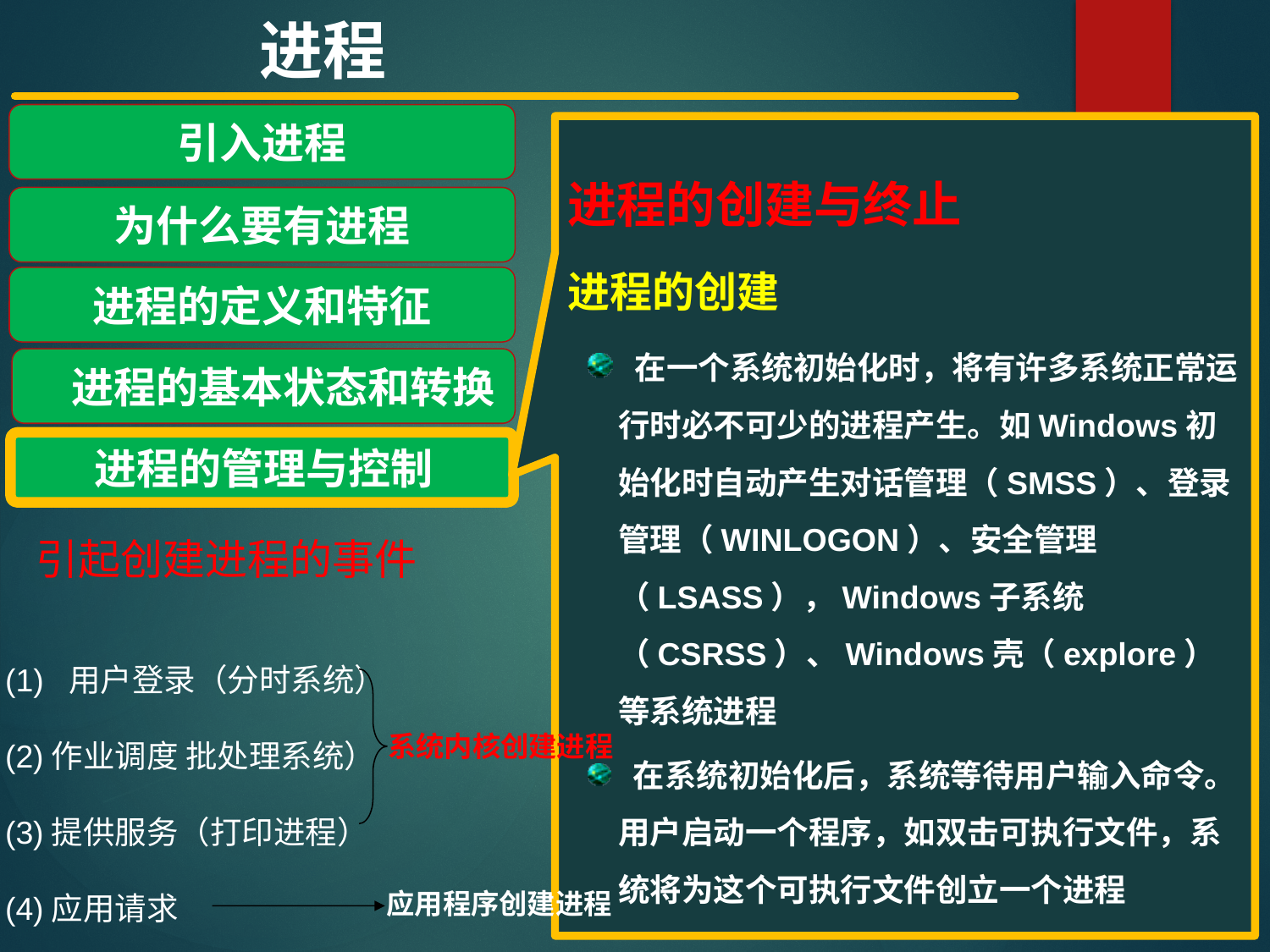

进程
引入进程
为什么要有进程
进程的定义和特征
   进程的基本状态和转换
进程的管理与控制
进程的创建与终止
进程的创建
 在一个系统初始化时，将有许多系统正常运行时必不可少的进程产生。如Windows初始化时自动产生对话管理（SMSS）、登录管理（WINLOGON）、安全管理（LSASS），Windows子系统（CSRSS）、Windows壳（explore）等系统进程
 在系统初始化后，系统等待用户输入命令。用户启动一个程序，如双击可执行文件，系统将为这个可执行文件创立一个进程

引起创建进程的事件
用户登录（分时系统）
(2)作业调度 批处理系统）
(3)提供服务（打印进程）
(4)应用请求

系统内核创建进程
应用程序创建进程